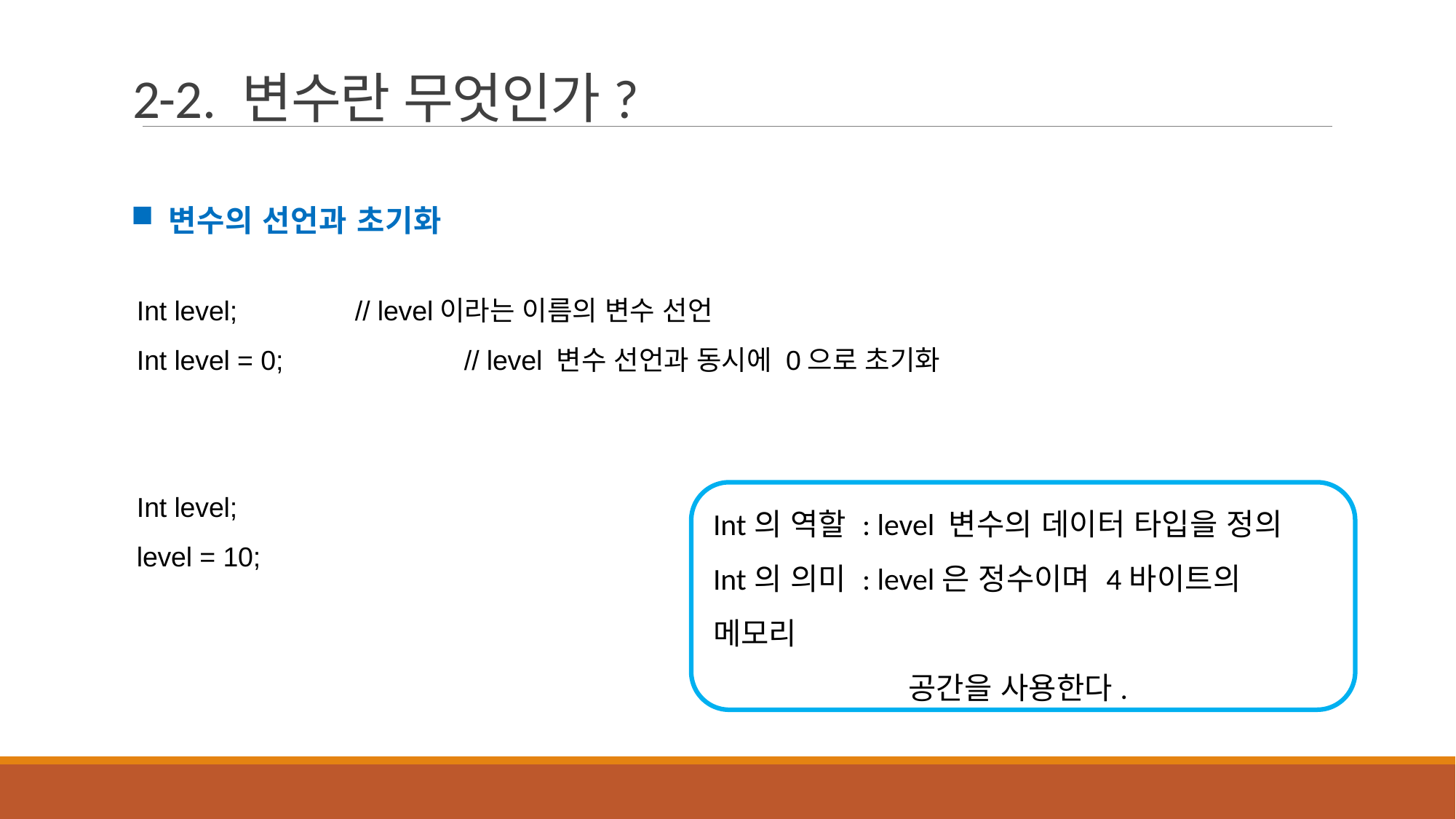

2-2. 변수란 무엇인가?
변수의 선언과 초기화

Int level;		// level이라는 이름의 변수 선언
Int level = 0;		// level 변수 선언과 동시에 0으로 초기화

Int level;
level = 10;
Int의 역할 : level 변수의 데이터 타입을 정의
Int의 의미 : level은 정수이며 4바이트의 메모리
                      공간을 사용한다.